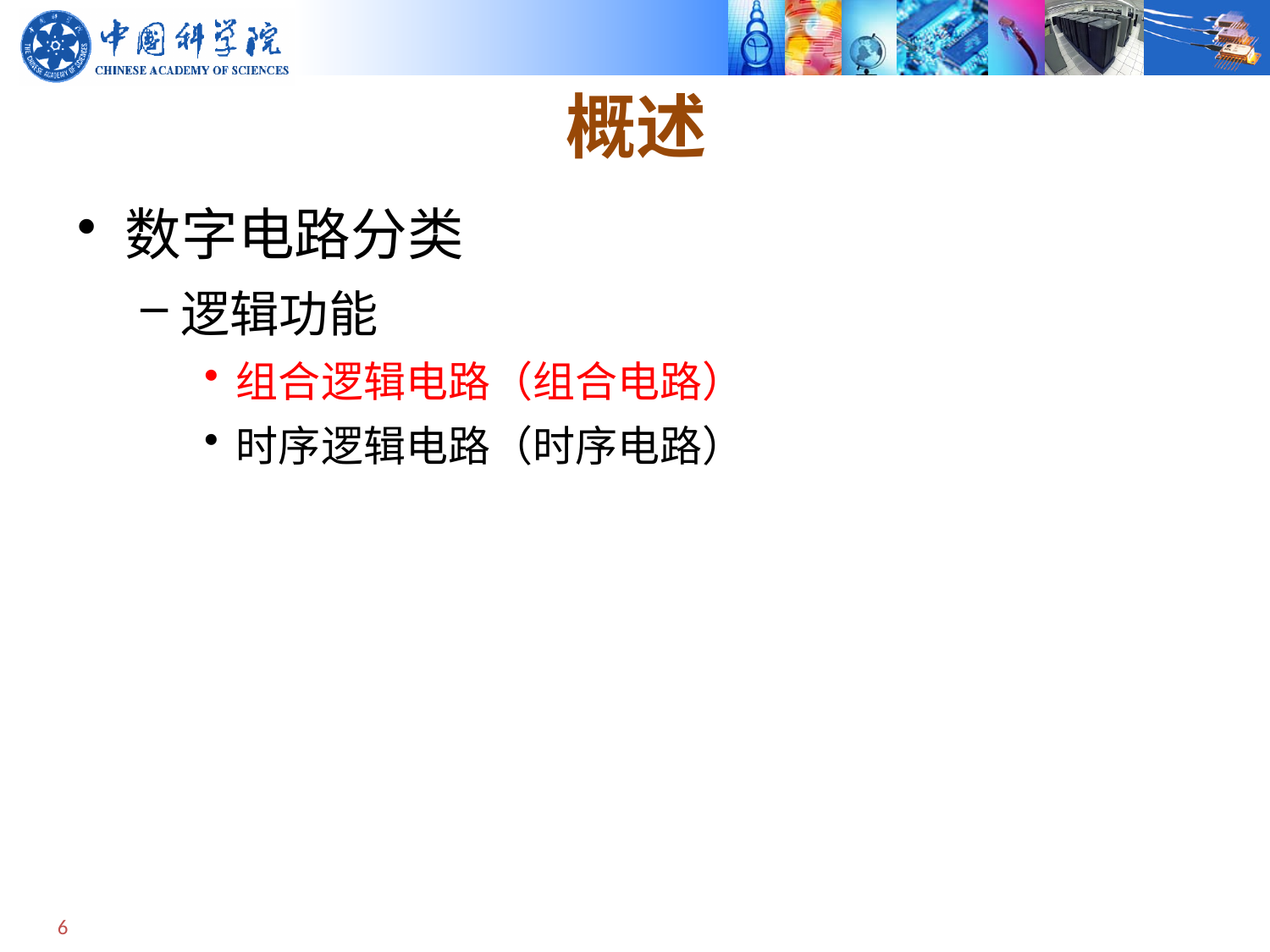

# 概述
数字电路分类
逻辑功能
组合逻辑电路（组合电路）
时序逻辑电路（时序电路）